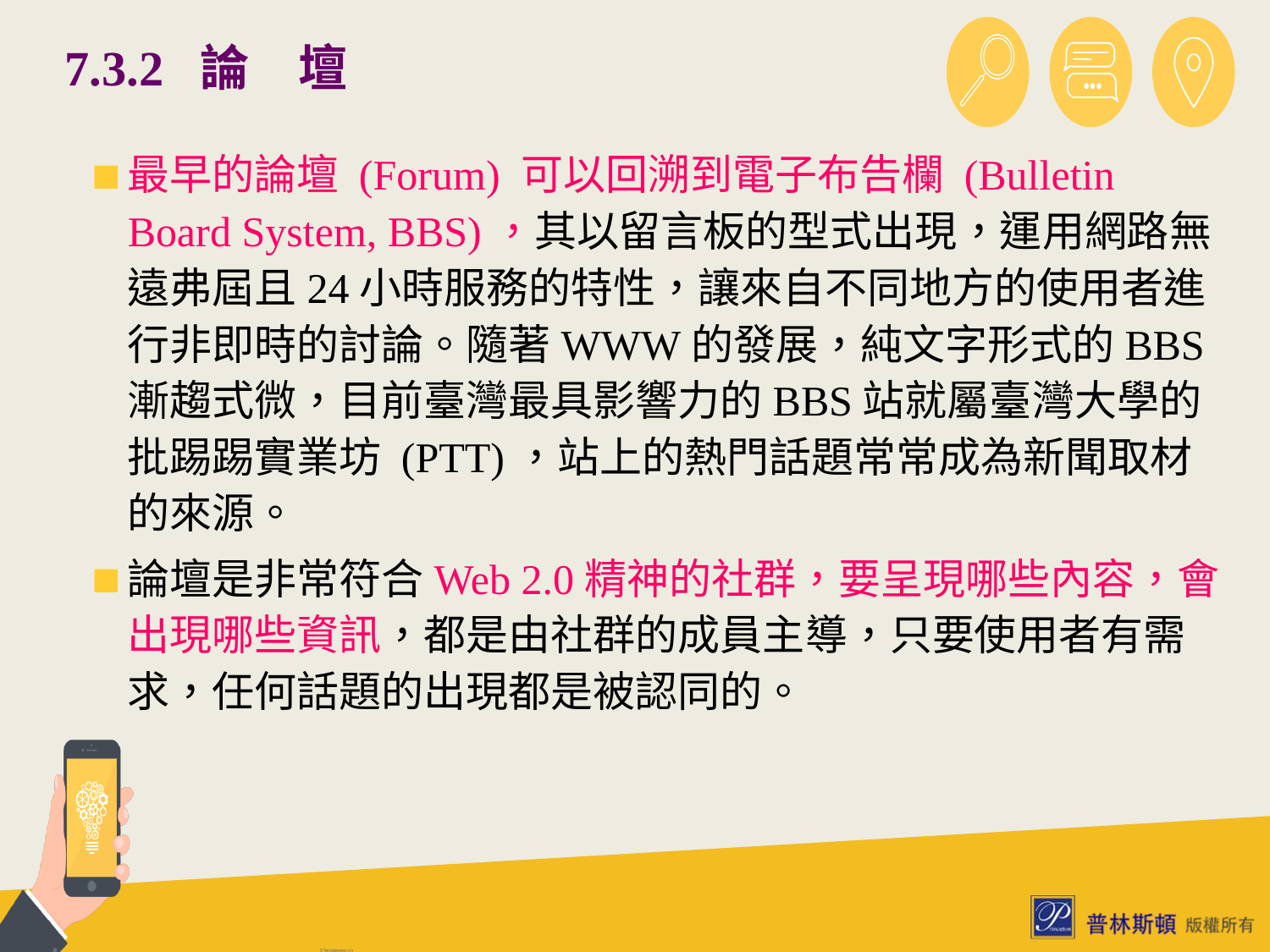

# 7.3.2  論　壇
最早的論壇 (Forum) 可以回溯到電子布告欄 (Bulletin Board System, BBS)，其以留言板的型式出現，運用網路無遠弗屆且24小時服務的特性，讓來自不同地方的使用者進行非即時的討論。隨著WWW的發展，純文字形式的BBS漸趨式微，目前臺灣最具影響力的BBS站就屬臺灣大學的批踢踢實業坊 (PTT)，站上的熱門話題常常成為新聞取材的來源。
論壇是非常符合Web 2.0精神的社群，要呈現哪些內容，會出現哪些資訊，都是由社群的成員主導，只要使用者有需求，任何話題的出現都是被認同的。